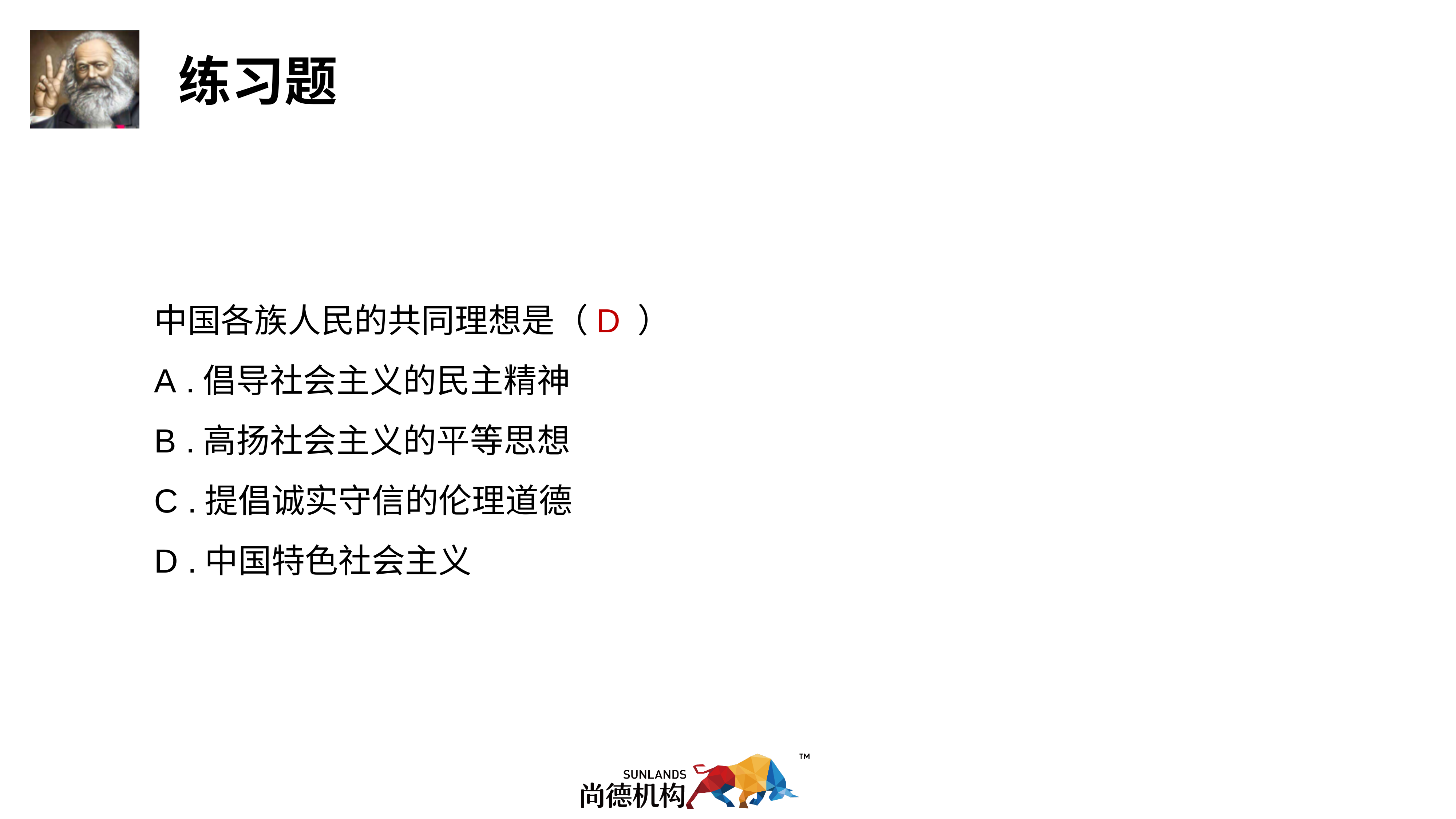

中国各族人民的共同理想是（D ）
A .倡导社会主义的民主精神
B .高扬社会主义的平等思想
C .提倡诚实守信的伦理道德
D .中国特色社会主义